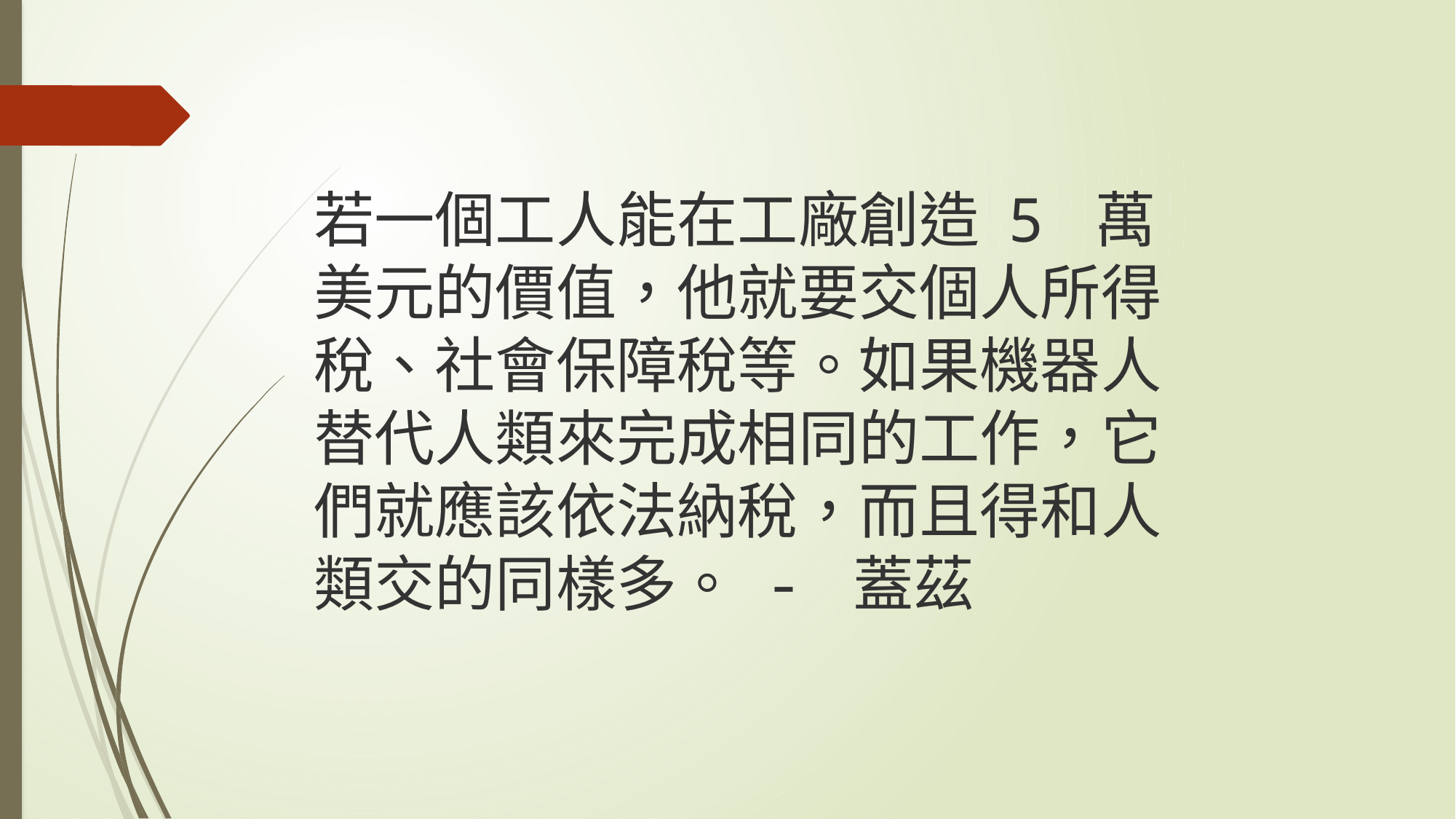

若一個工人能在工廠創造 5 萬美元的價值，他就要交個人所得稅、社會保障稅等。如果機器人替代人類來完成相同的工作，它們就應該依法納稅，而且得和人類交的同樣多。 - 蓋茲